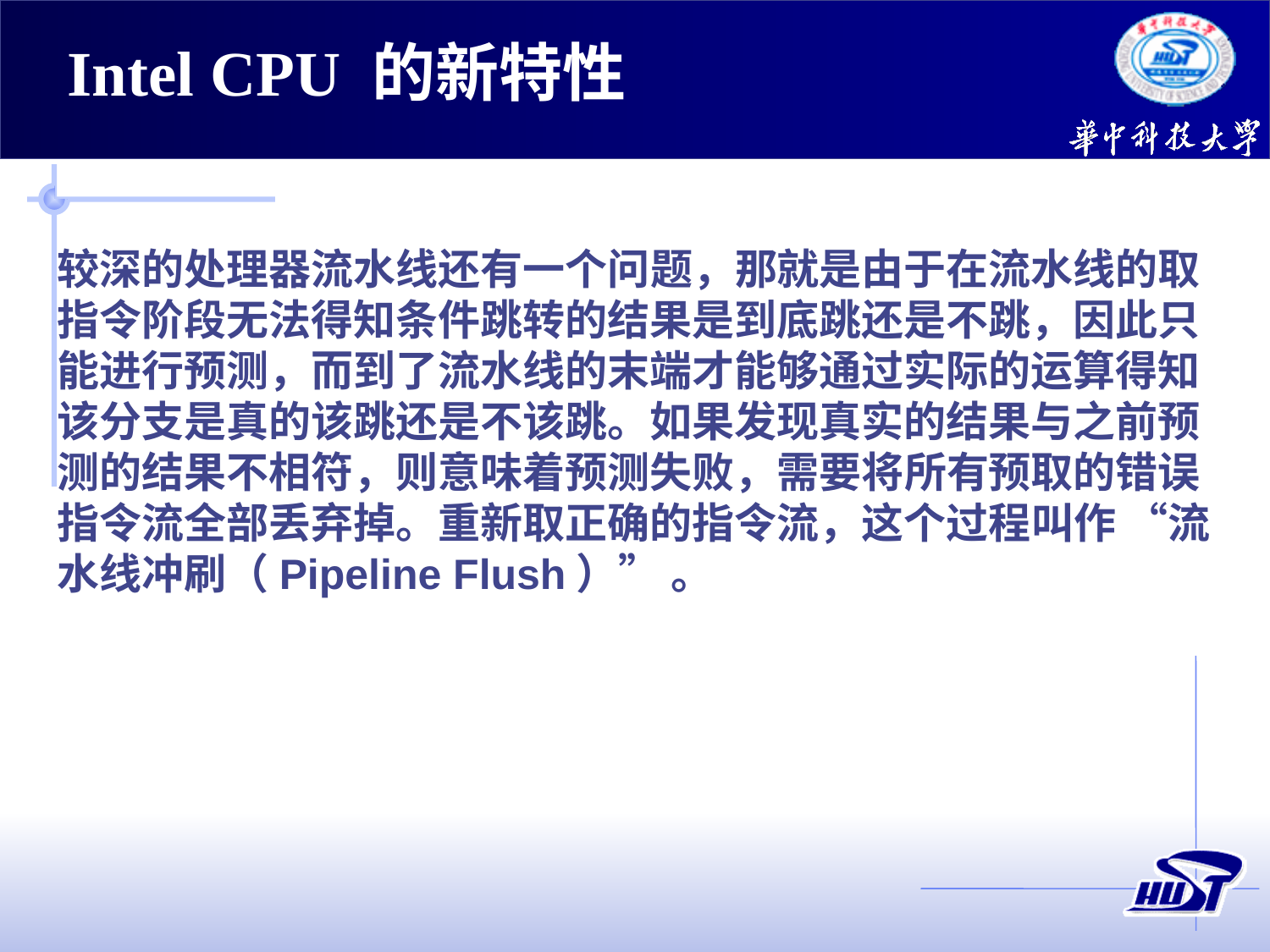

Intel CPU 的新特性
较深的处理器流水线还有一个问题，那就是由于在流水线的取指令阶段无法得知条件跳转的结果是到底跳还是不跳，因此只能进行预测，而到了流水线的末端才能够通过实际的运算得知该分支是真的该跳还是不该跳。如果发现真实的结果与之前预测的结果不相符，则意味着预测失败，需要将所有预取的错误指令流全部丢弃掉。重新取正确的指令流，这个过程叫作 “流水线冲刷（Pipeline Flush）” 。